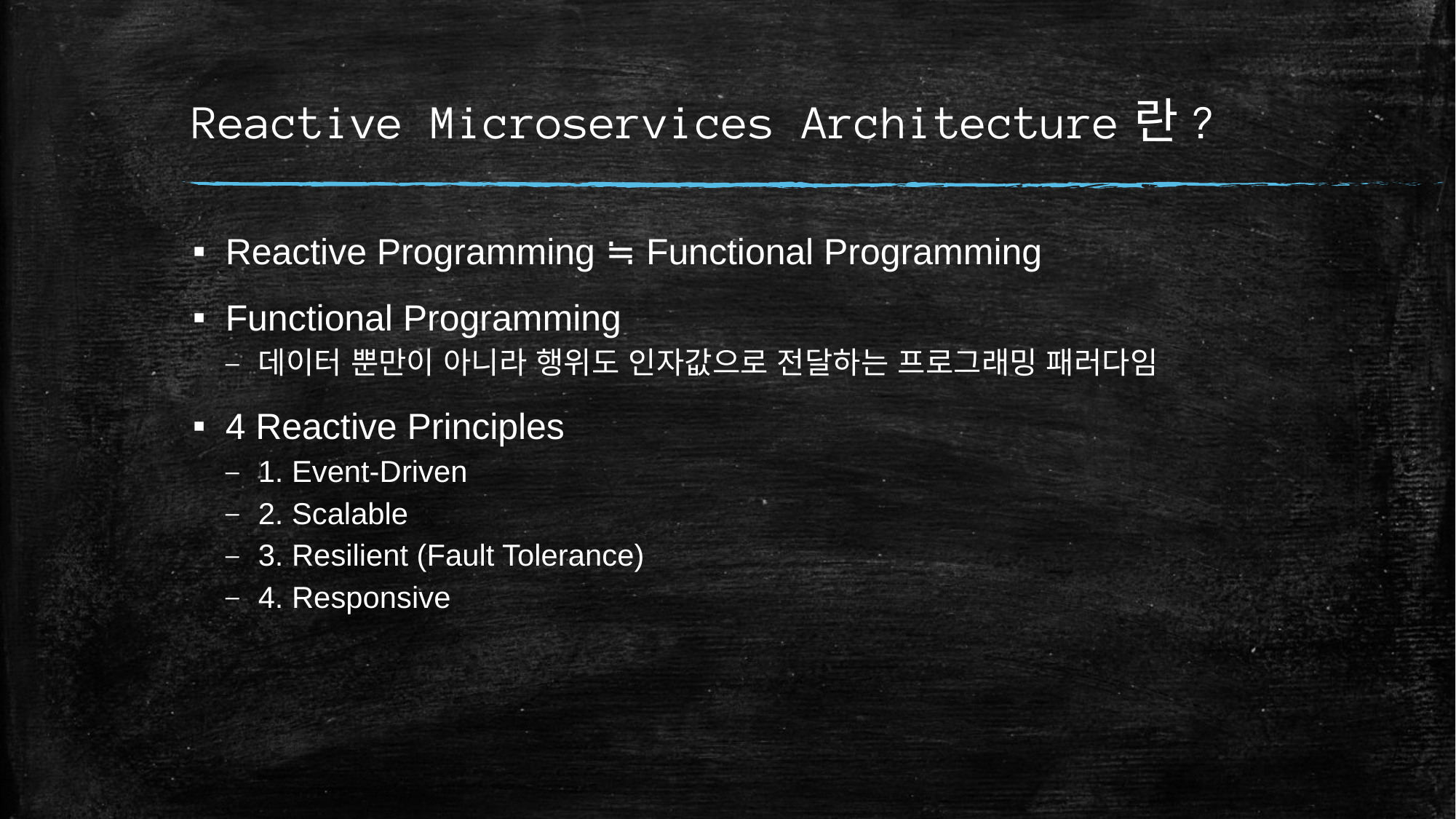

# Reactive Microservices Architecture란?
Reactive Programming ≒ Functional Programming
Functional Programming
데이터 뿐만이 아니라 행위도 인자값으로 전달하는 프로그래밍 패러다임
4 Reactive Principles
1. Event-Driven
2. Scalable
3. Resilient (Fault Tolerance)
4. Responsive